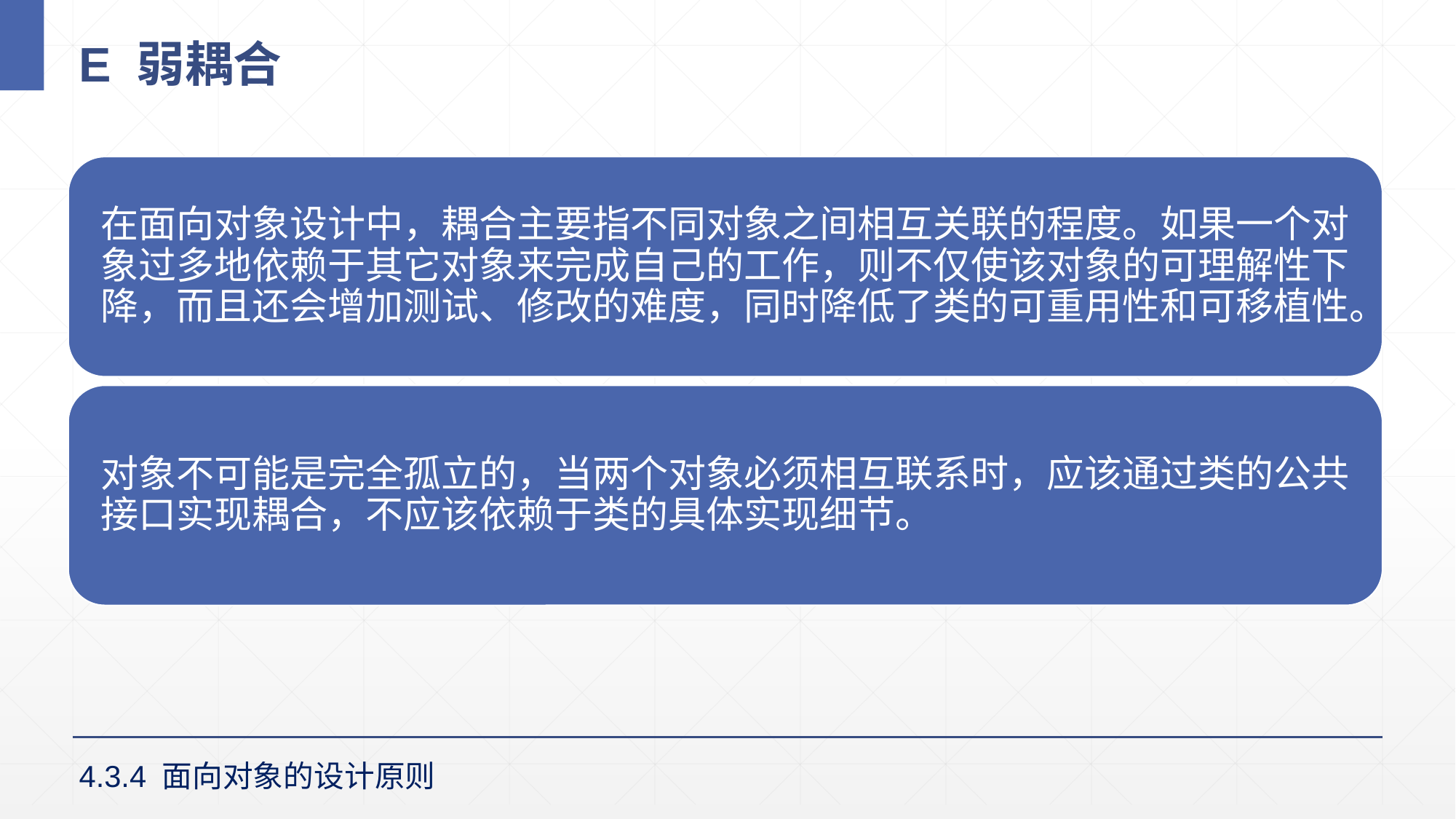

# E 弱耦合
在面向对象设计中，耦合主要指不同对象之间相互关联的程度。如果一个对象过多地依赖于其它对象来完成自己的工作，则不仅使该对象的可理解性下降，而且还会增加测试、修改的难度，同时降低了类的可重用性和可移植性。
对象不可能是完全孤立的，当两个对象必须相互联系时，应该通过类的公共接口实现耦合，不应该依赖于类的具体实现细节。
4.3.4 面向对象的设计原则